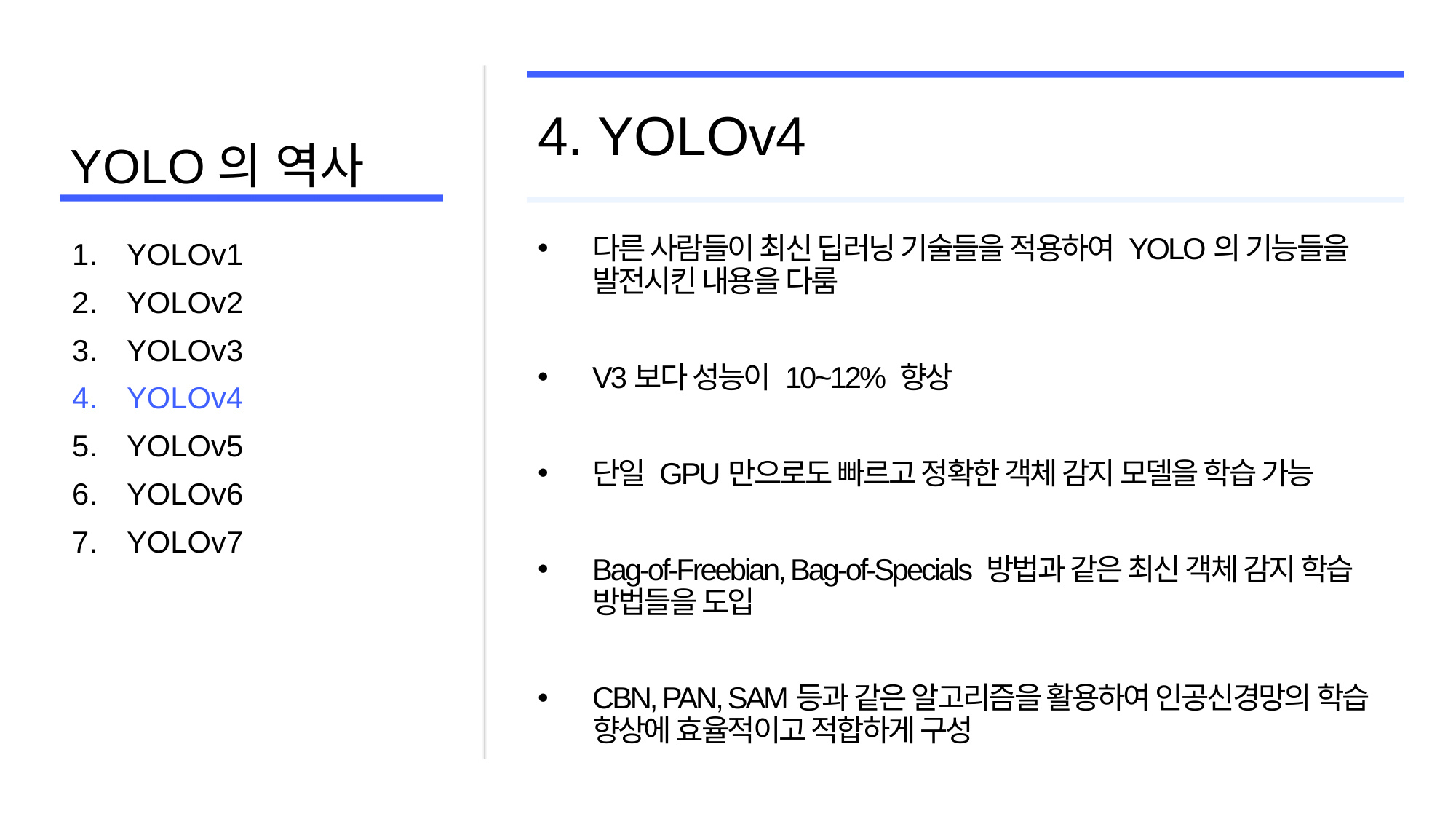

# YOLO의 역사
4. YOLOv4
다른 사람들이 최신 딥러닝 기술들을 적용하여 YOLO의 기능들을 발전시킨 내용을 다룸

V3보다 성능이 10~12% 향상

단일 GPU만으로도 빠르고 정확한 객체 감지 모델을 학습 가능

Bag-of-Freebian, Bag-of-Specials 방법과 같은 최신 객체 감지 학습 방법들을 도입

CBN, PAN, SAM등과 같은 알고리즘을 활용하여 인공신경망의 학습 향상에 효율적이고 적합하게 구성
YOLOv1
YOLOv2
YOLOv3
YOLOv4
YOLOv5
YOLOv6
YOLOv7